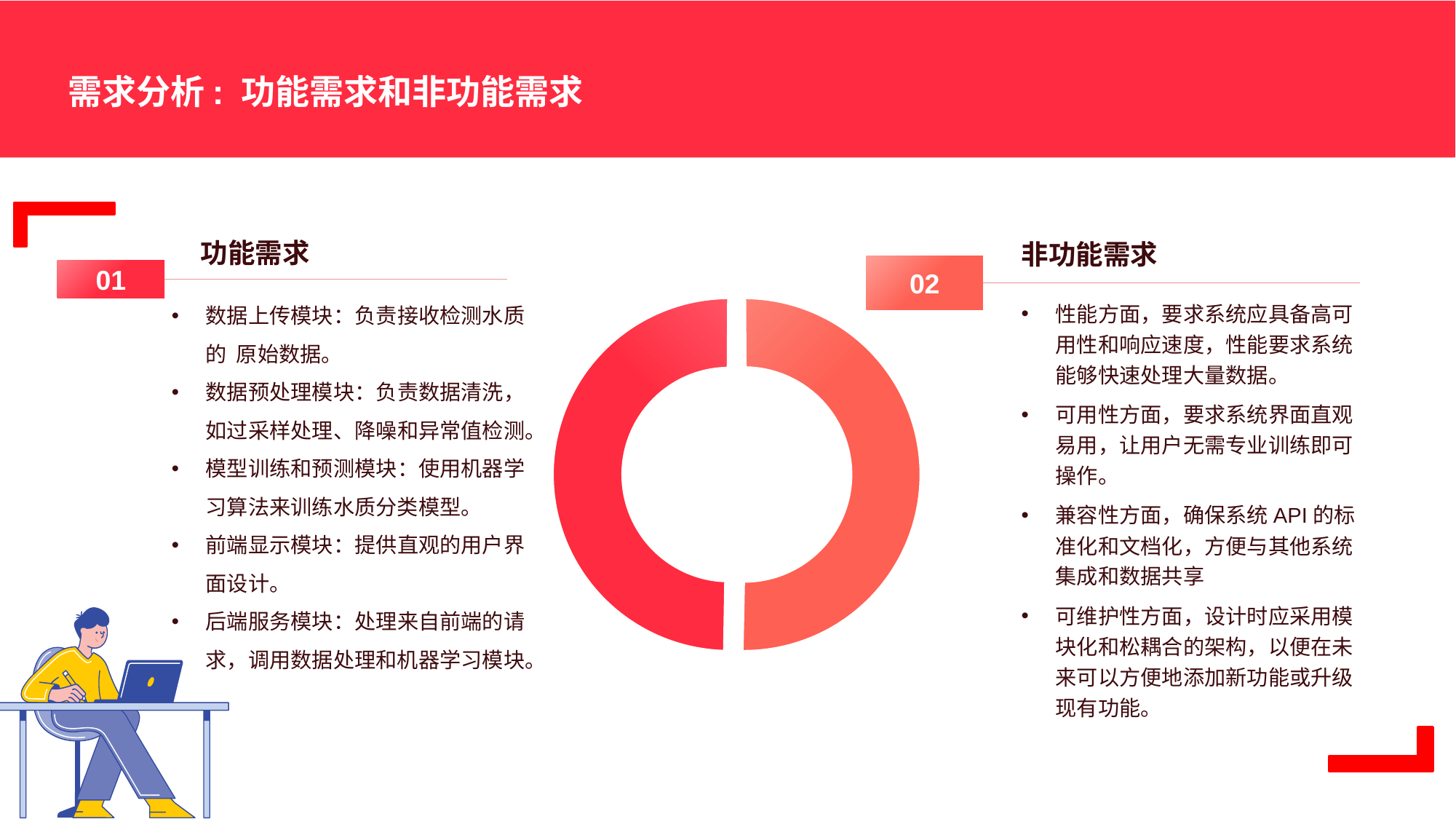

需求分析: 功能需求和非功能需求

非功能需求
02
性能方面，要求系统应具备高可用性和响应速度，性能要求系统能够快速处理大量数据。
可用性方面，要求系统界面直观易用，让用户无需专业训练即可操作。
兼容性方面，确保系统API的标准化和文档化，方便与其他系统集成和数据共享
可维护性方面，设计时应采用模块化和松耦合的架构，以便在未来可以方便地添加新功能或升级现有功能。
功能需求
01
数据上传模块：负责接收检测水质的  原始数据。
数据预处理模块：负责数据清洗，如过采样处理、降噪和异常值检测。
模型训练和预测模块：使用机器学习算法来训练水质分类模型。
前端显示模块：提供直观的用户界面设计。
后端服务模块：处理来自前端的请求，调用数据处理和机器学习模块。